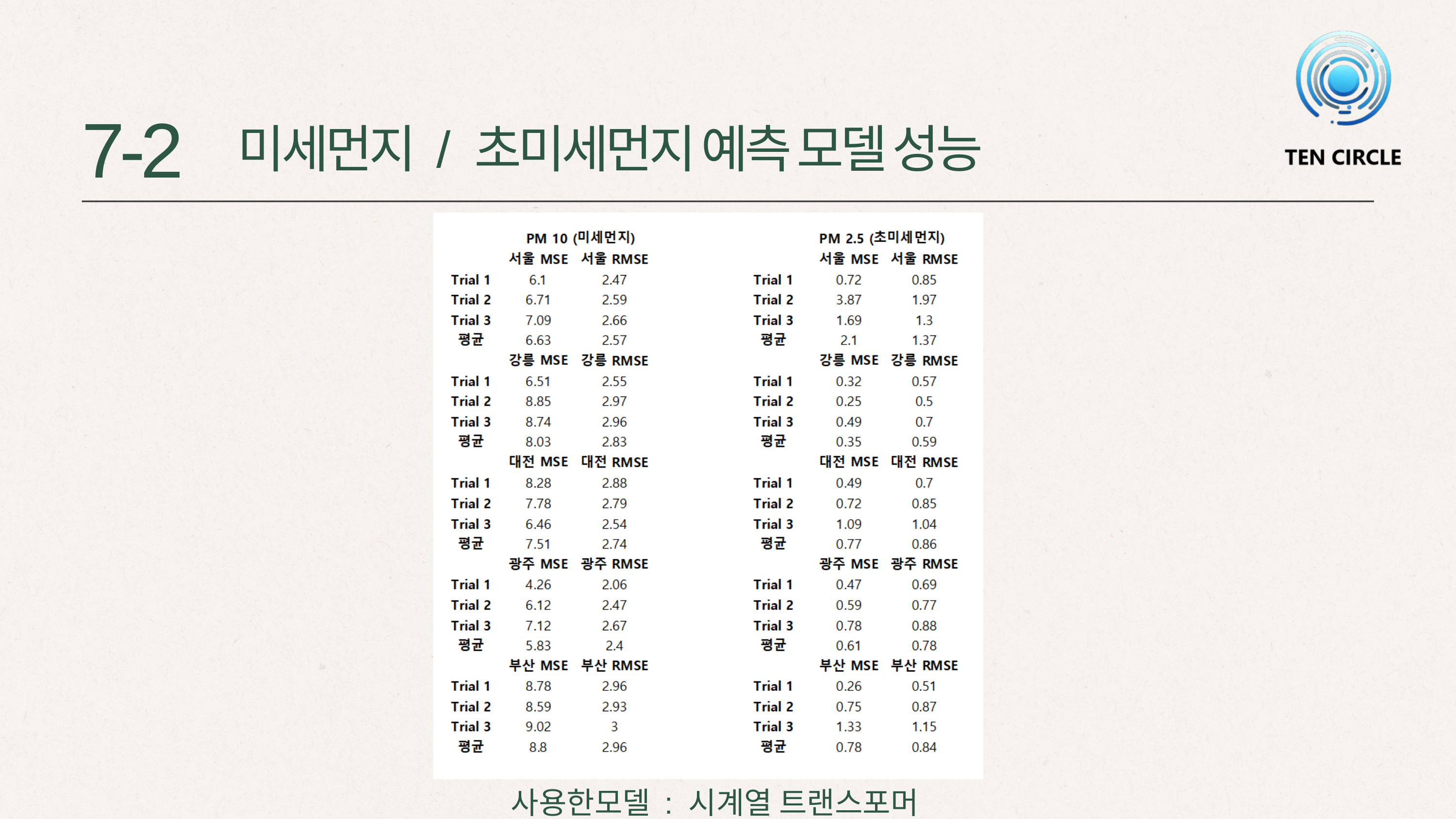

7-2
미세먼지 / 초미세먼지 예측 모델 성능

사용한모델 : 시계열 트랜스포머